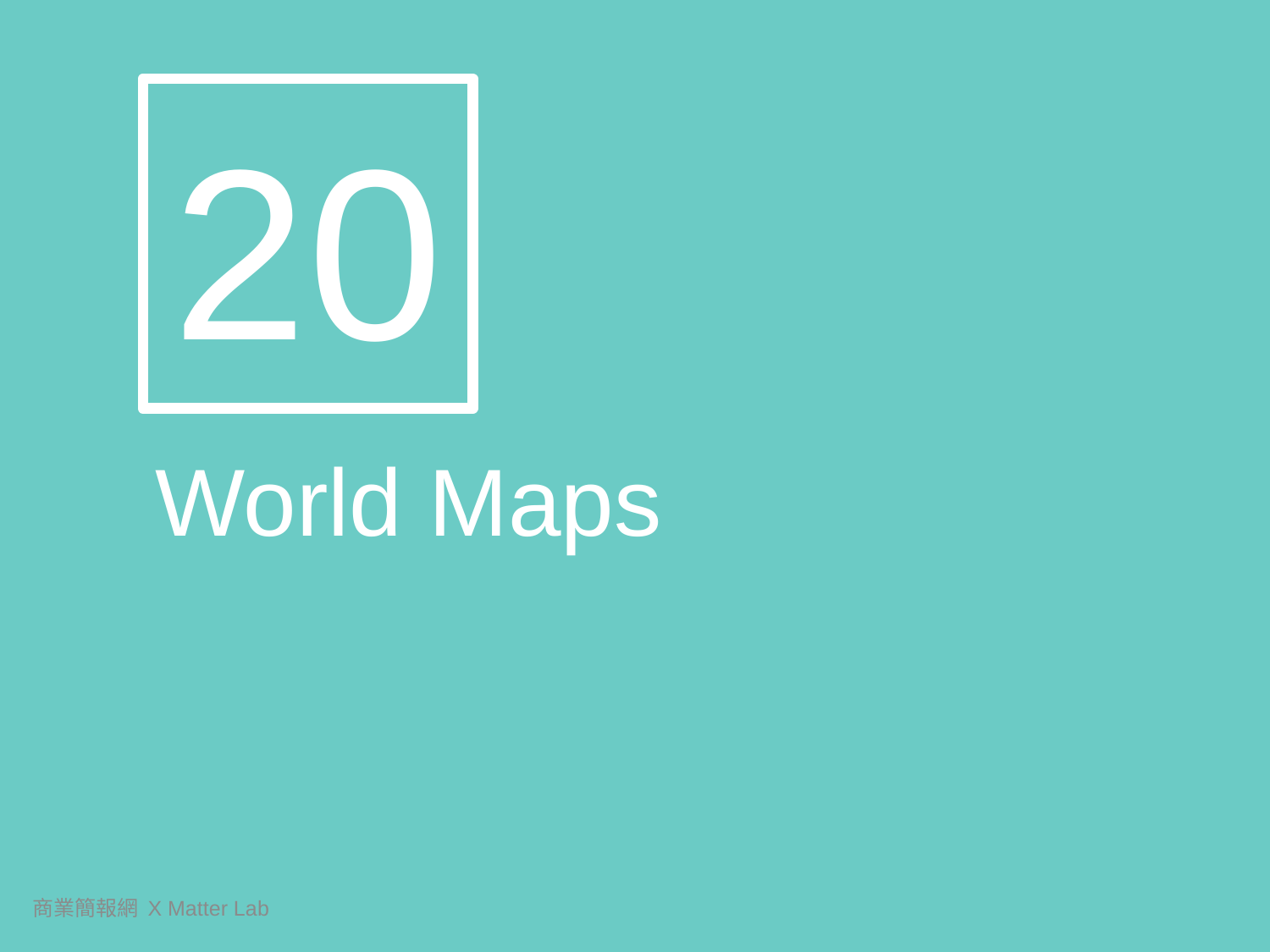

20
World Maps
商業簡報網 X Matter Lab
449